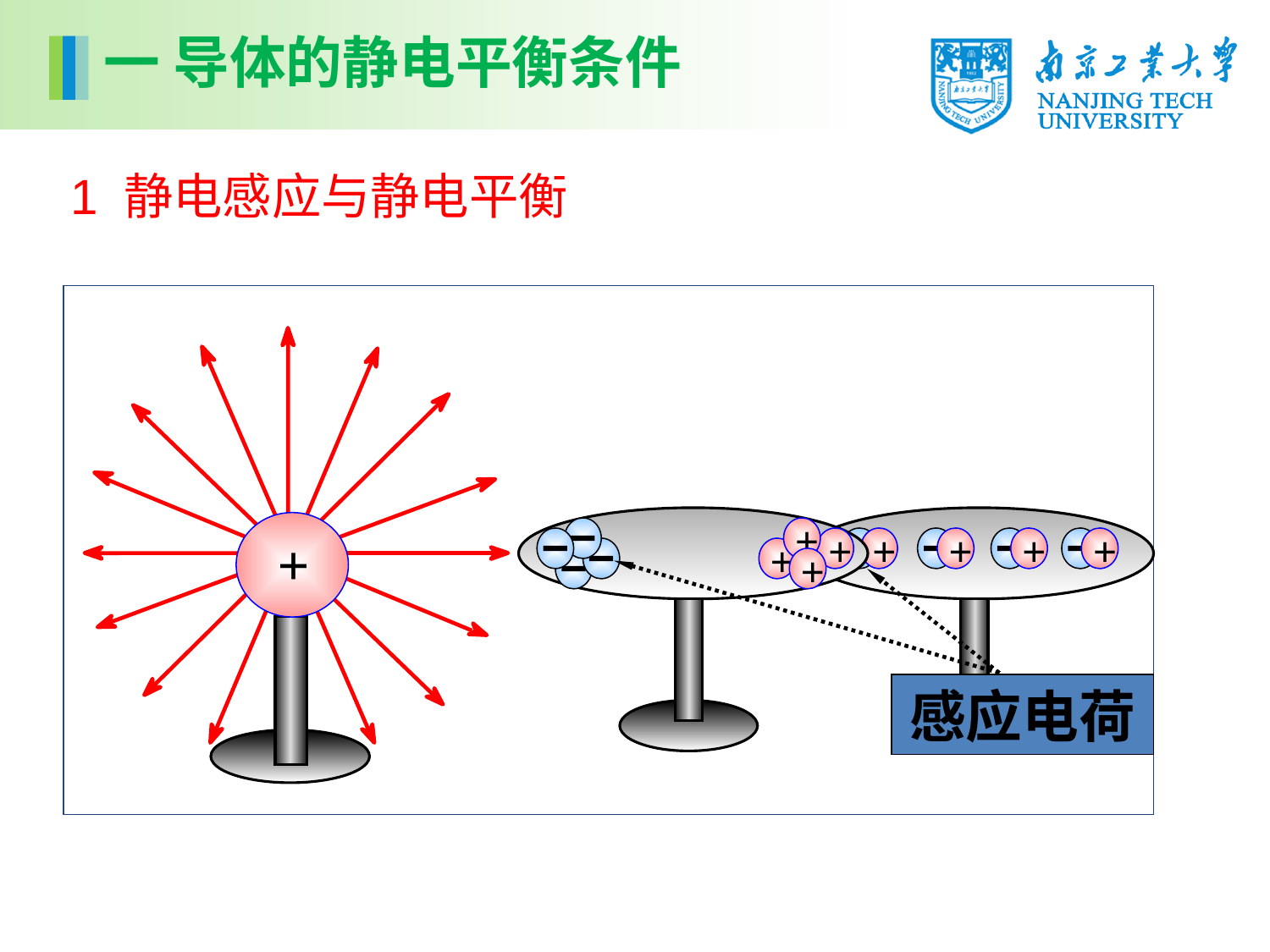

一 导体的静电平衡条件
1 静电感应与静电平衡

+

+

+

+

+

+

+

+

+

+

感应电荷